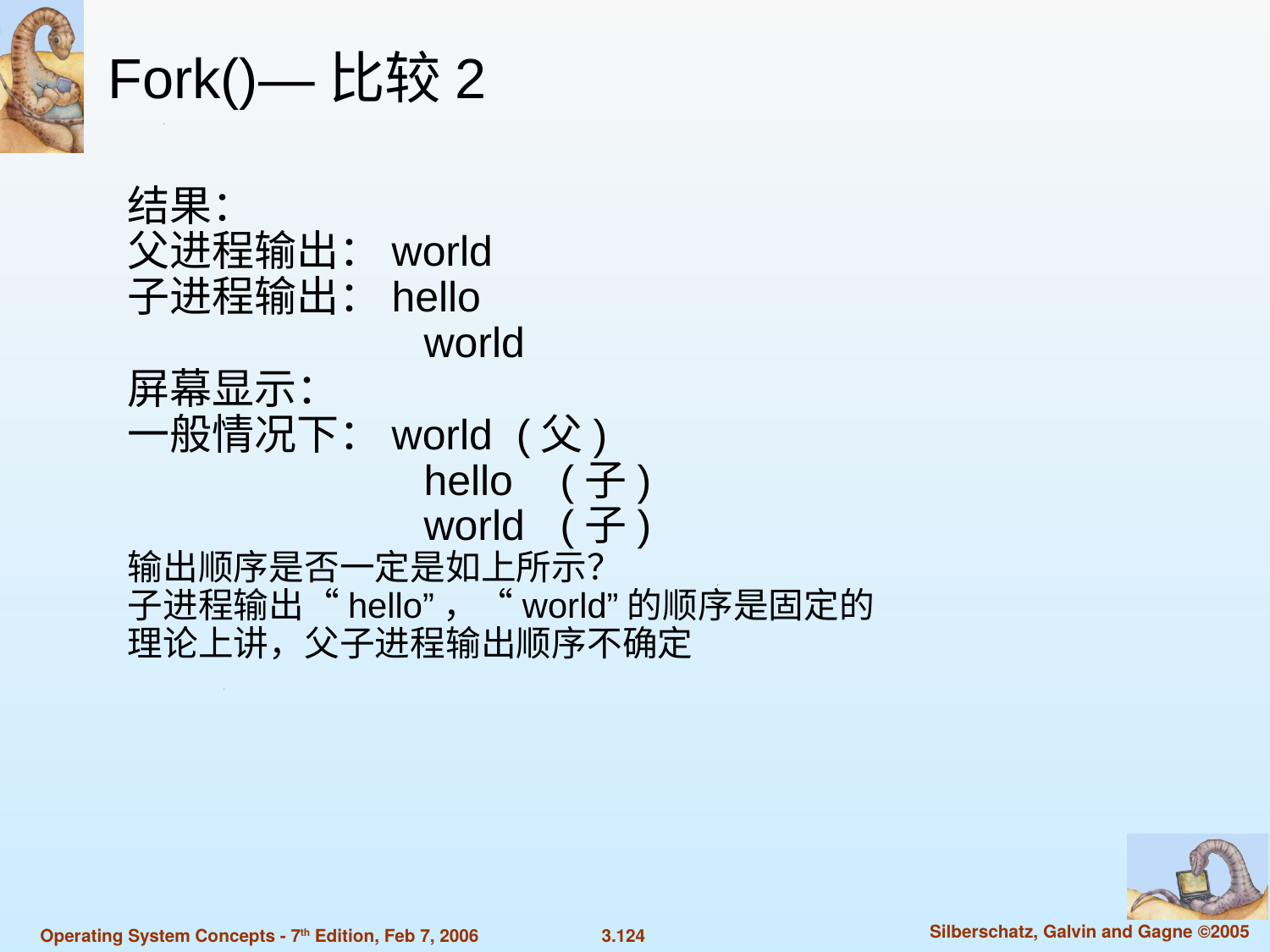

Fork()—比较2
结果：
父进程输出：world
子进程输出：hello
                         world
屏幕显示：
一般情况下：world  (父)
                         hello    (子)
                         world   (子)
输出顺序是否一定是如上所示？
子进程输出“hello”，“world”的顺序是固定的
理论上讲，父子进程输出顺序不确定